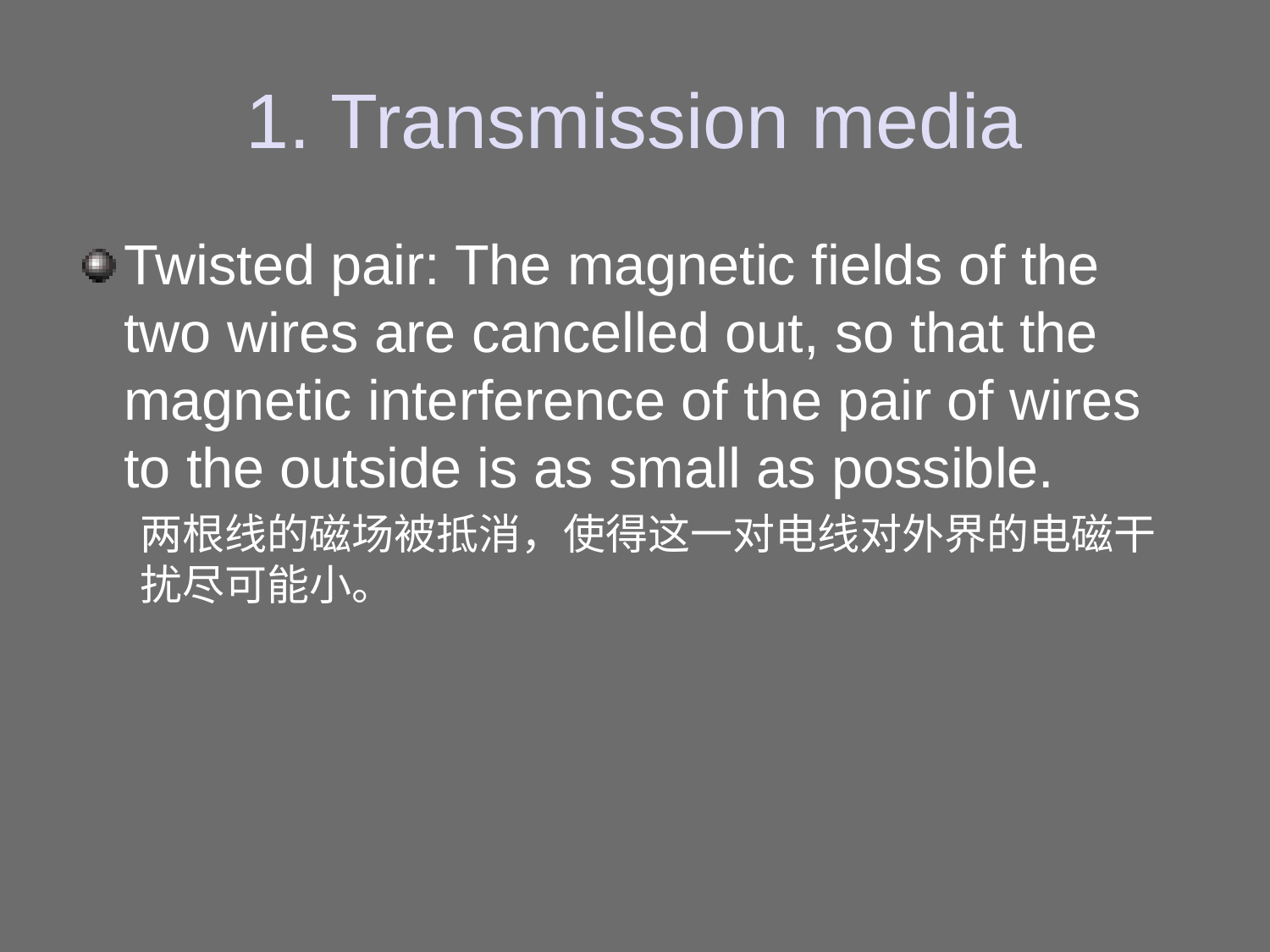

# 1. Transmission media
Twisted pair: The magnetic fields of the two wires are cancelled out, so that the magnetic interference of the pair of wires to the outside is as small as possible.
两根线的磁场被抵消，使得这一对电线对外界的电磁干扰尽可能小。